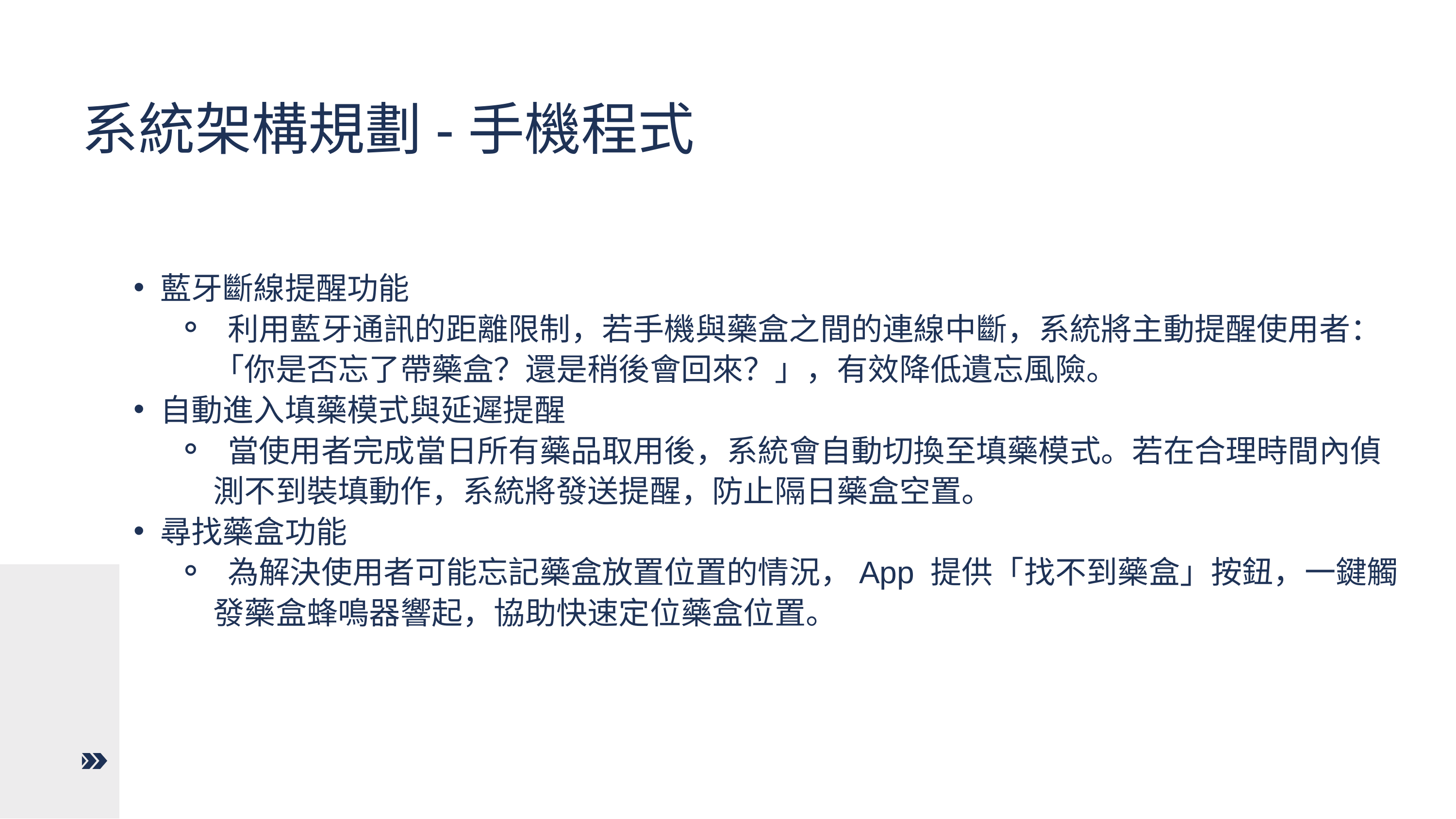

系統架構規劃-手機程式
藍牙斷線提醒功能
 利用藍牙通訊的距離限制，若手機與藥盒之間的連線中斷，系統將主動提醒使用者：「你是否忘了帶藥盒？還是稍後會回來？」，有效降低遺忘風險。
自動進入填藥模式與延遲提醒
 當使用者完成當日所有藥品取用後，系統會自動切換至填藥模式。若在合理時間內偵測不到裝填動作，系統將發送提醒，防止隔日藥盒空置。
尋找藥盒功能
 為解決使用者可能忘記藥盒放置位置的情況，App 提供「找不到藥盒」按鈕，一鍵觸發藥盒蜂鳴器響起，協助快速定位藥盒位置。